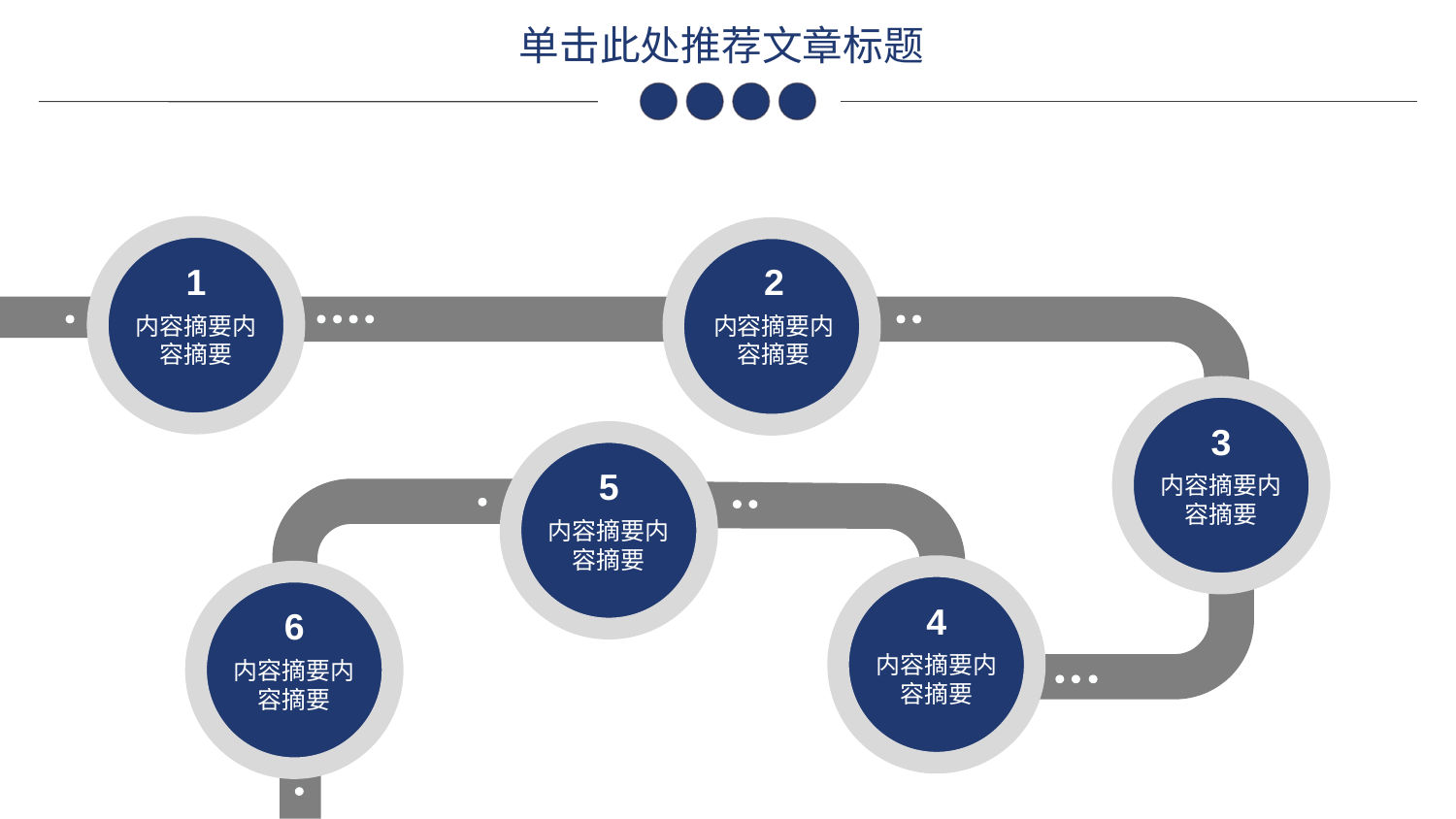

单击此处推荐文章标题

1
内容摘要内容摘要

2
内容摘要内容摘要

3
内容摘要内容摘要

5
内容摘要内容摘要

4
内容摘要内容摘要

6
内容摘要内容摘要